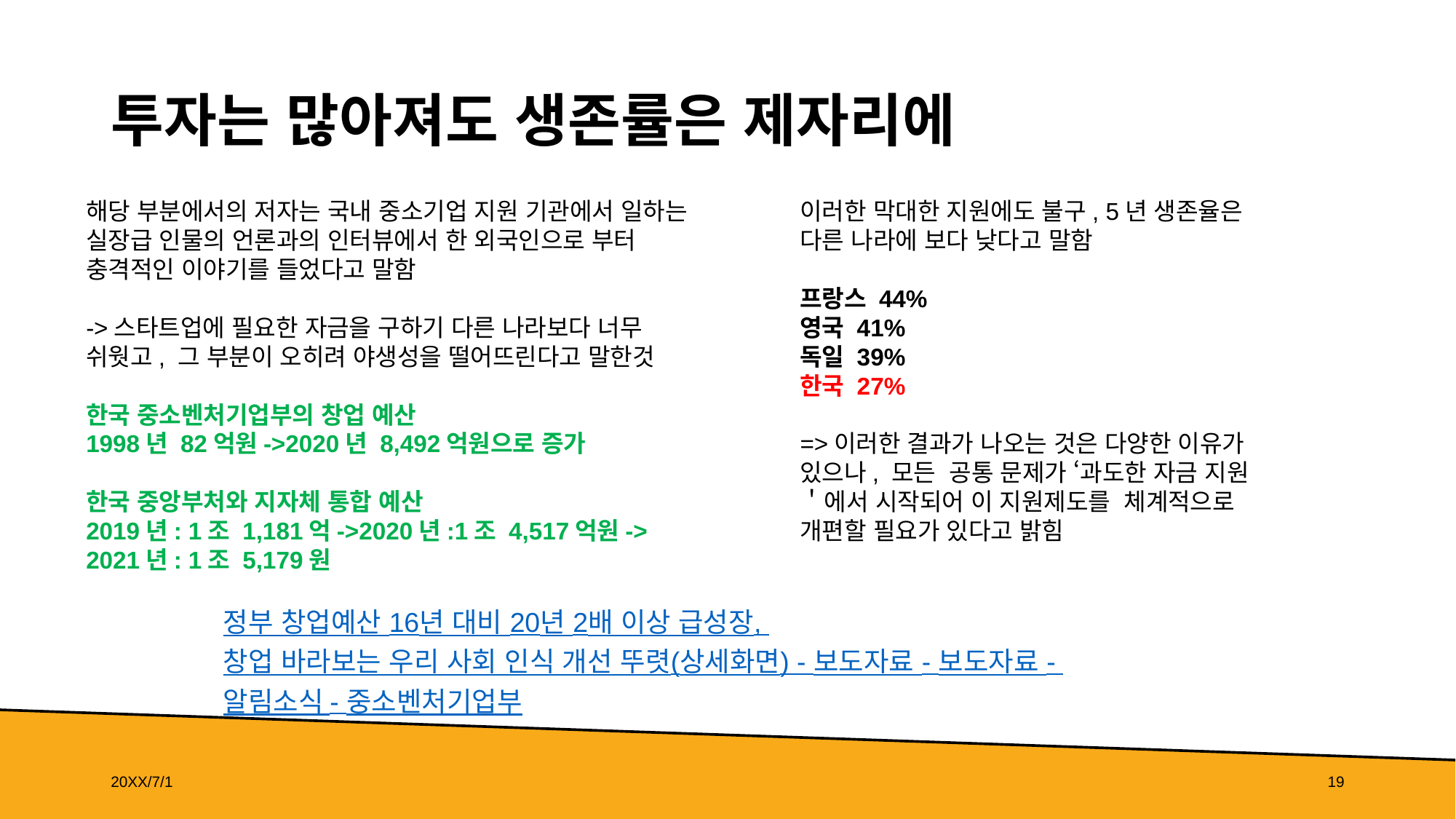

# 투자는 많아져도 생존률은 제자리에
해당 부분에서의 저자는 국내 중소기업 지원 기관에서 일하는 실장급 인물의 언론과의 인터뷰에서 한 외국인으로 부터 충격적인 이야기를 들었다고 말함

->스타트업에 필요한 자금을 구하기 다른 나라보다 너무 쉬웟고, 그 부분이 오히려 야생성을 떨어뜨린다고 말한것

한국 중소벤처기업부의 창업 예산
1998년 82억원->2020년 8,492억원으로 증가

한국 중앙부처와 지자체 통합 예산
2019년: 1조 1,181억->2020년:1조 4,517억원-> 2021년: 1조 5,179원
이러한 막대한 지원에도 불구, 5년 생존율은 다른 나라에 보다 낮다고 말함

프랑스 44%
영국 41%
독일 39%
한국 27%

=>이러한 결과가 나오는 것은 다양한 이유가 있으나, 모든  공통 문제가 ‘과도한 자금 지원＇에서 시작되어 이 지원제도를  체계적으로 개편할 필요가 있다고 밝힘
정부 창업예산 16년 대비 20년 2배 이상 급성장, 창업 바라보는 우리 사회 인식 개선 뚜렷(상세화면) - 보도자료 - 보도자료 - 알림소식 - 중소벤처기업부
20XX/7/1
19